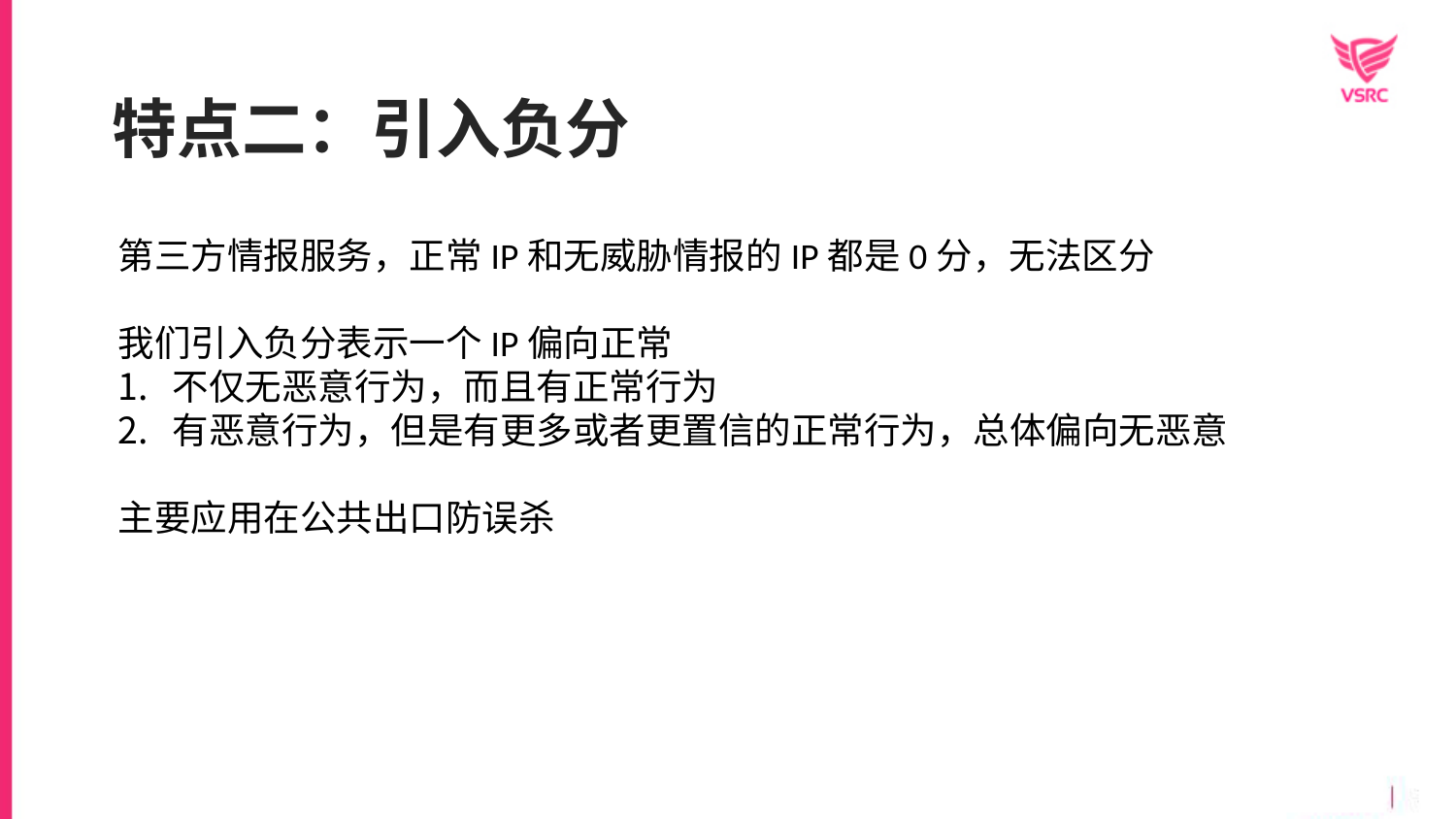

特点二：引入负分
第三方情报服务，正常IP和无威胁情报的IP都是0分，无法区分

我们引入负分表示一个IP偏向正常
不仅无恶意行为，而且有正常行为
有恶意行为，但是有更多或者更置信的正常行为，总体偏向无恶意

主要应用在公共出口防误杀